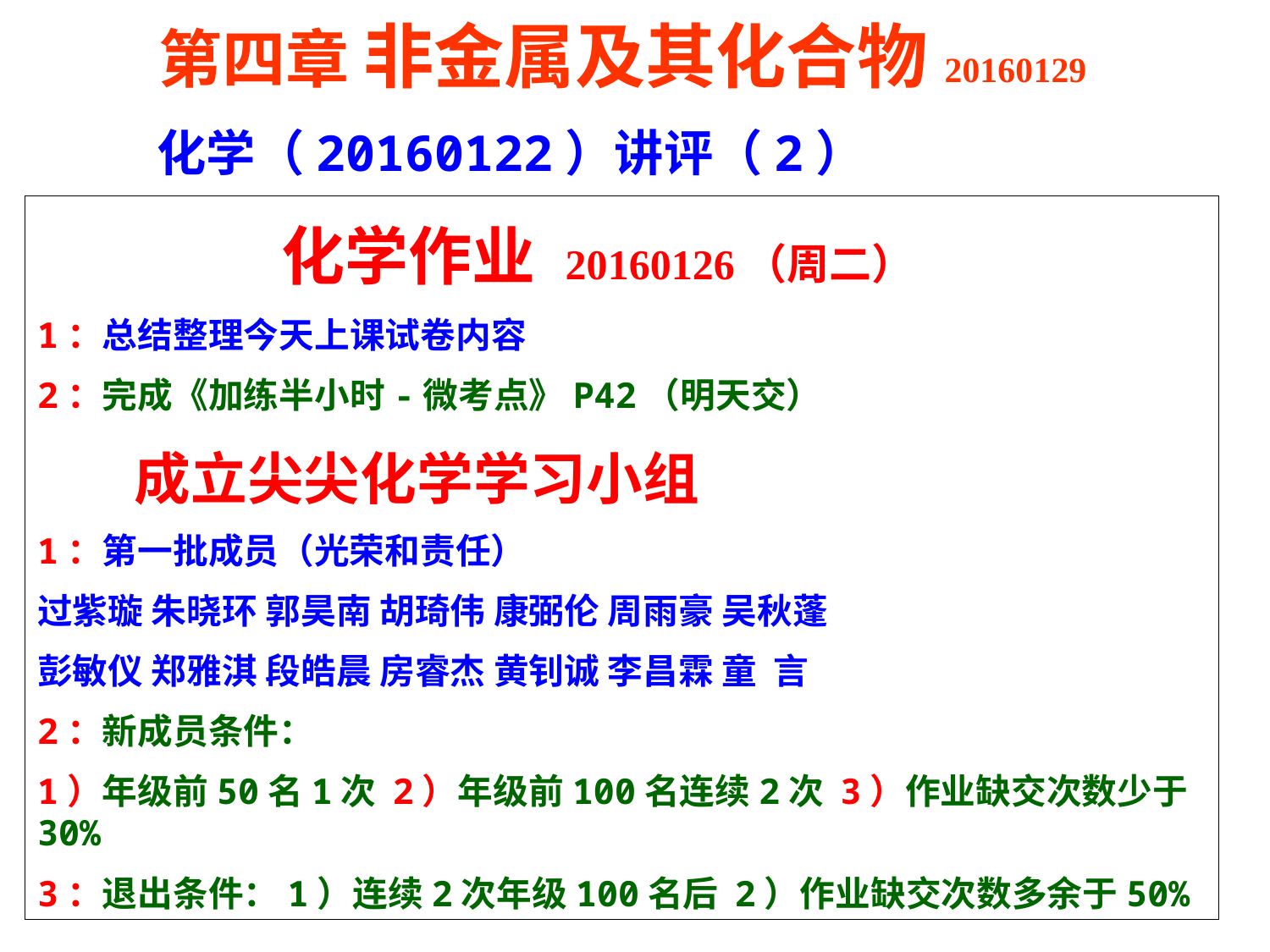

第四章 非金属及其化合物20160129
      化学（20160122）讲评（2）
             化学作业 20160126（周二）
1：总结整理今天上课试卷内容
2：完成《加练半小时-微考点》P42（明天交）
           成立尖尖化学学习小组
1：第一批成员（光荣和责任）
过紫璇 朱晓环 郭昊南 胡琦伟 康弼伦 周雨豪 吴秋蓬
彭敏仪 郑雅淇 段皓晨 房睿杰 黄钊诚 李昌霖 童  言
2：新成员条件：
1）年级前50名1次 2）年级前100名连续2次 3）作业缺交次数少于30%
3：退出条件：1）连续2次年级100名后 2）作业缺交次数多余于50%